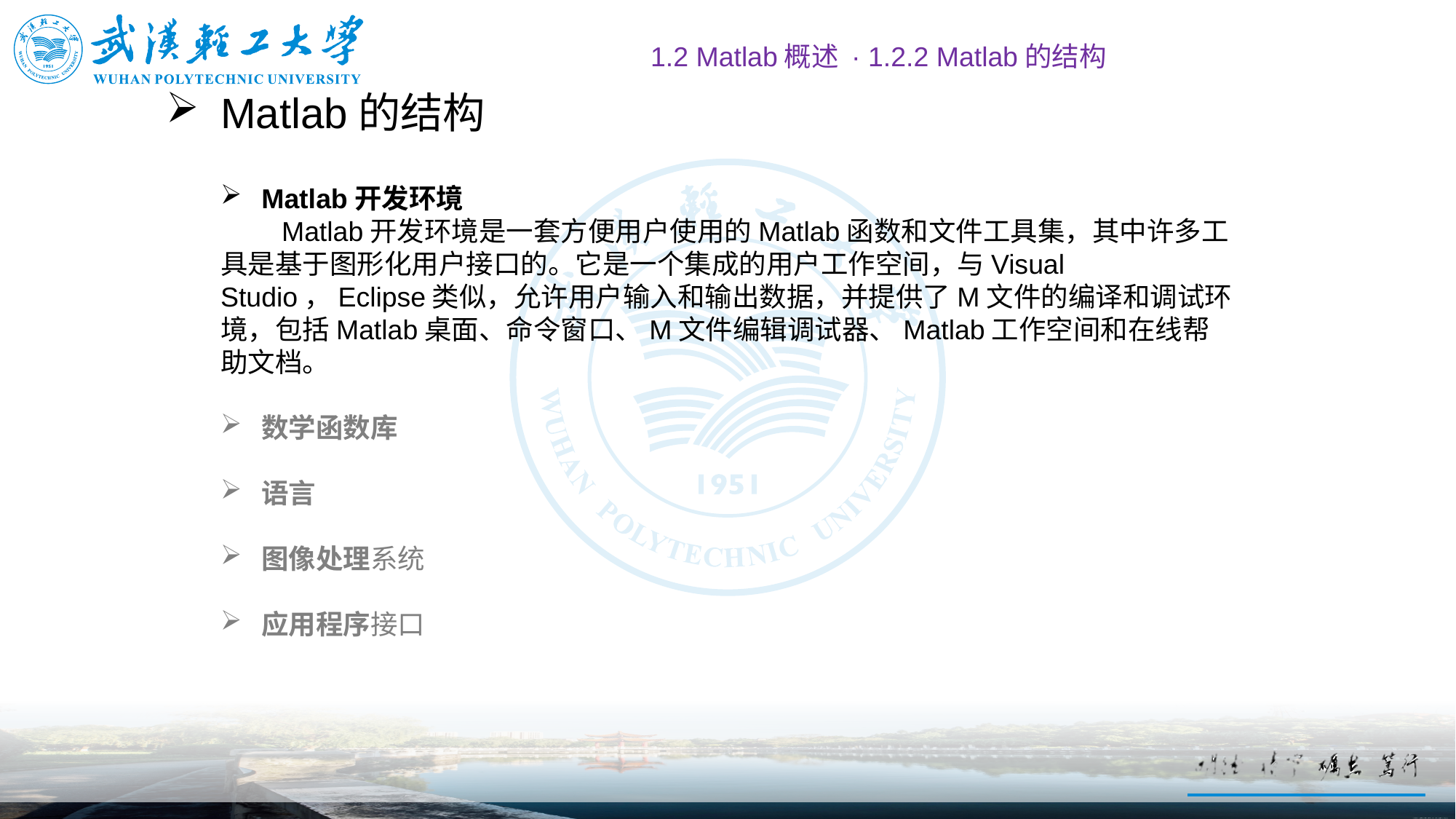

1.2 Matlab概述 · 1.2.2 Matlab的结构
# Matlab的结构
Matlab开发环境
        Matlab开发环境是一套方便用户使用的Matlab函数和文件工具集，其中许多工具是基于图形化用户接口的。它是一个集成的用户工作空间，与Visual Studio，Eclipse类似，允许用户输入和输出数据，并提供了M文件的编译和调试环境，包括Matlab桌面、命令窗口、M文件编辑调试器、Matlab工作空间和在线帮助文档。

数学函数库

语言

图像处理系统

应用程序接口